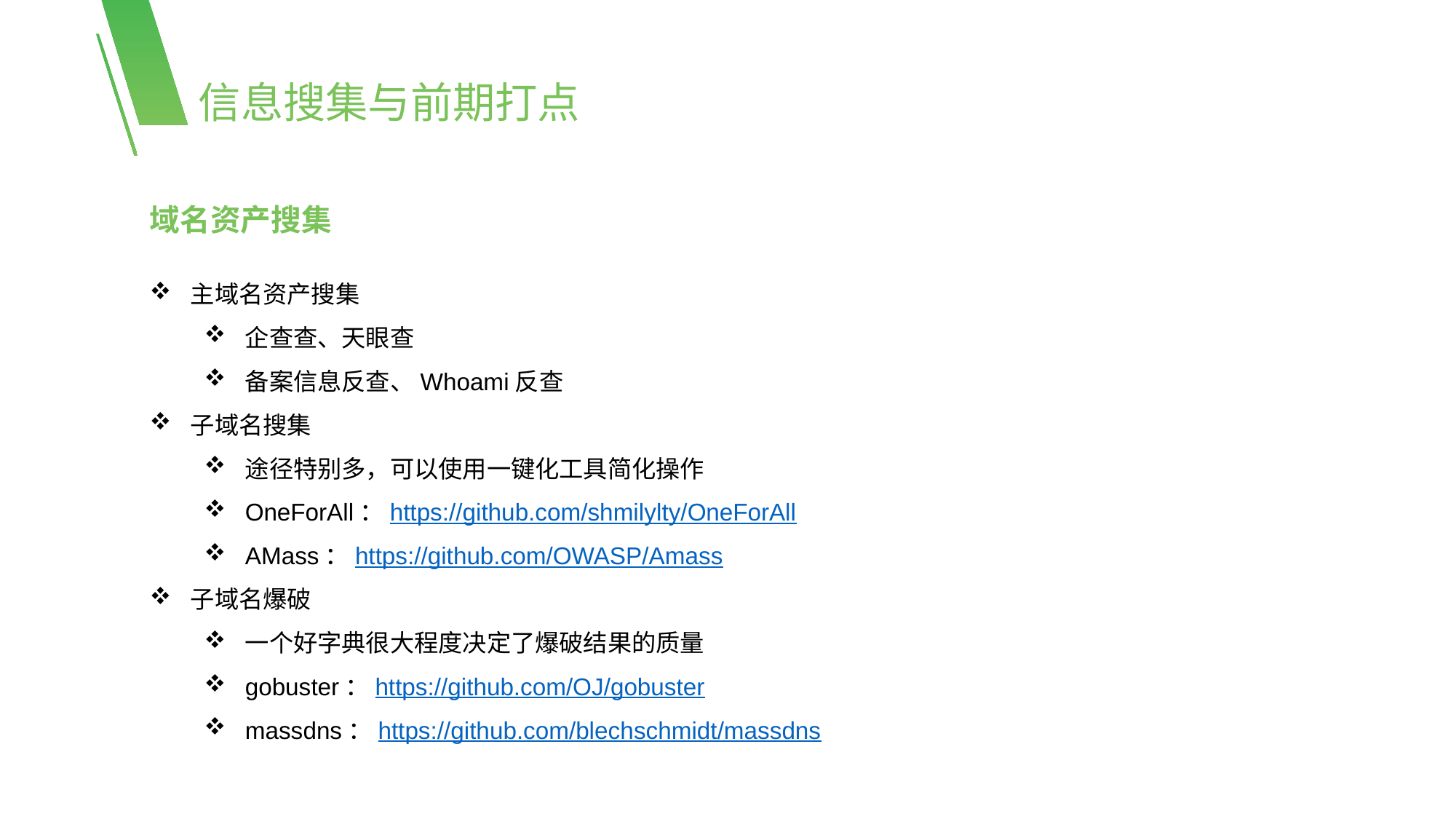

信息搜集与前期打点
域名资产搜集
主域名资产搜集
企查查、天眼查
备案信息反查、Whoami反查
子域名搜集
途径特别多，可以使用一键化工具简化操作
OneForAll：https://github.com/shmilylty/OneForAll
AMass：https://github.com/OWASP/Amass
子域名爆破
一个好字典很大程度决定了爆破结果的质量
gobuster：https://github.com/OJ/gobuster
massdns：https://github.com/blechschmidt/massdns